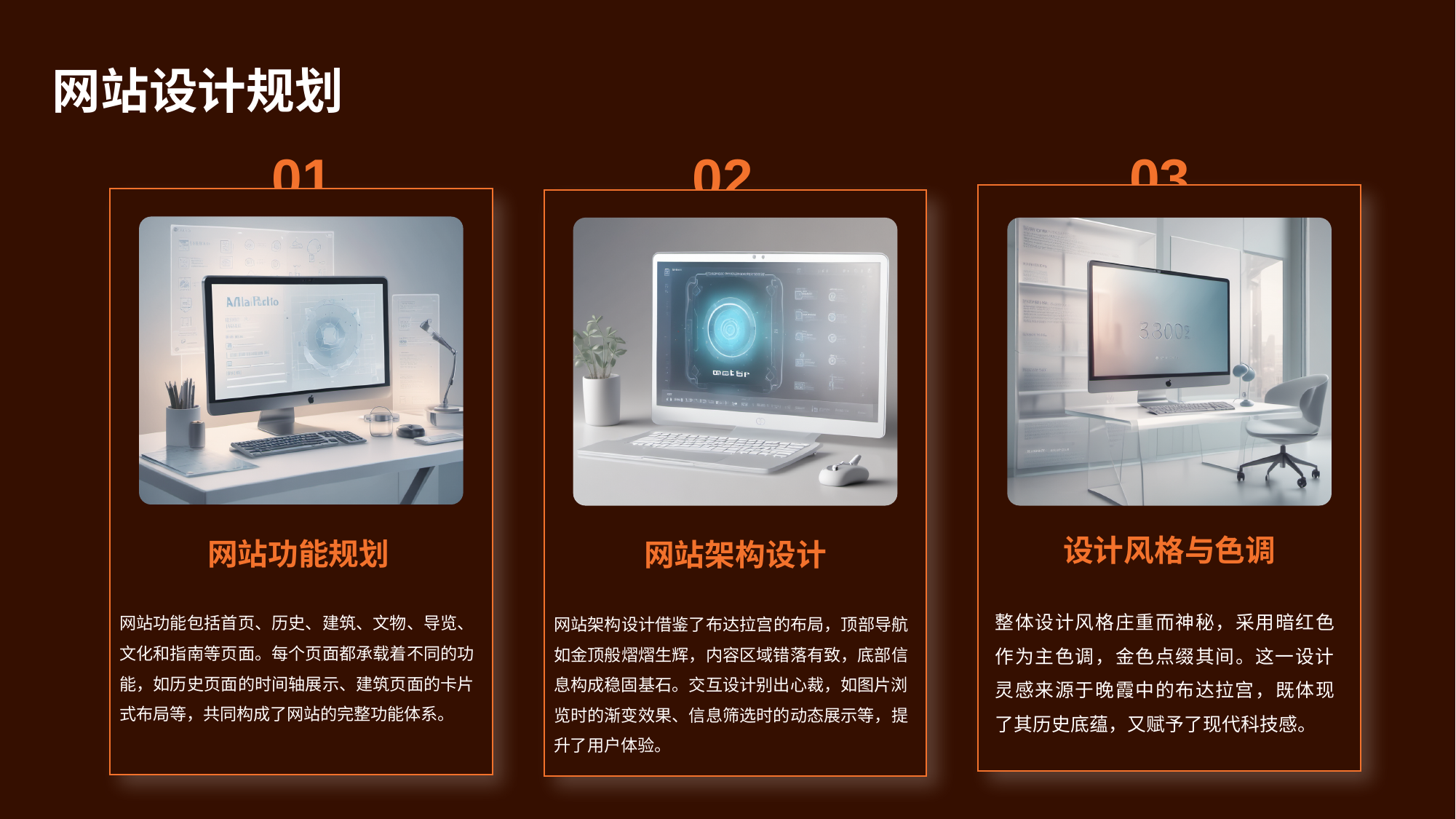

网站设计规划

01
02
03

设计风格与色调
网站功能规划
网站架构设计
整体设计风格庄重而神秘，采用暗红色作为主色调，金色点缀其间。这一设计灵感来源于晚霞中的布达拉宫，既体现了其历史底蕴，又赋予了现代科技感。
网站功能包括首页、历史、建筑、文物、导览、文化和指南等页面。每个页面都承载着不同的功能，如历史页面的时间轴展示、建筑页面的卡片式布局等，共同构成了网站的完整功能体系。

网站架构设计借鉴了布达拉宫的布局，顶部导航如金顶般熠熠生辉，内容区域错落有致，底部信息构成稳固基石。交互设计别出心裁，如图片浏览时的渐变效果、信息筛选时的动态展示等，提升了用户体验。